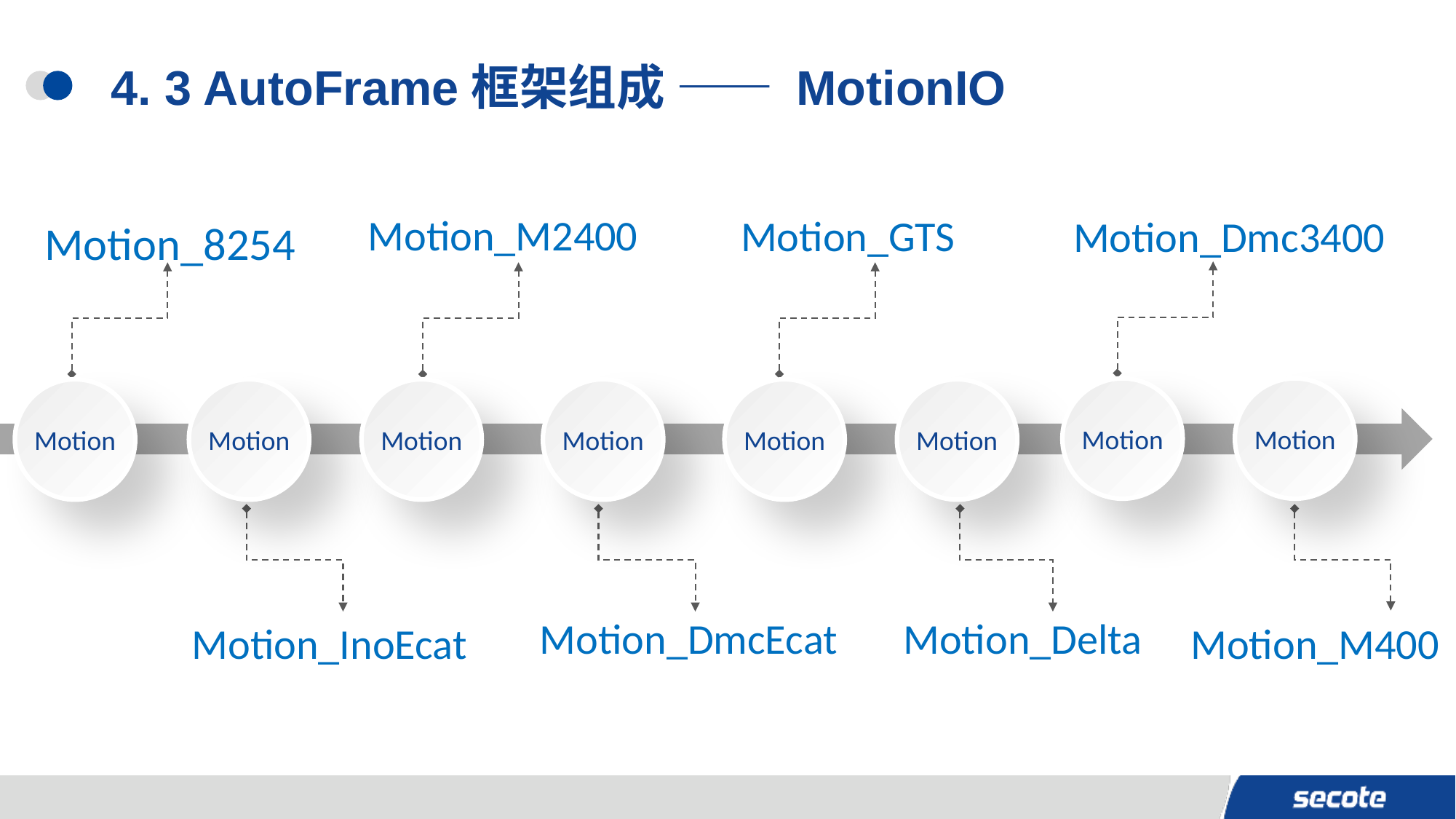

# 4. 3 AutoFrame框架组成 —— MotionIO
Motion_8254

Motion_M2400
Motion_GTS
Motion_Dmc3400
Motion
Motion
Motion
Motion
Motion
Motion
Motion
Motion

Motion_DmcEcat
Motion_Delta
Motion_InoEcat
Motion_M400